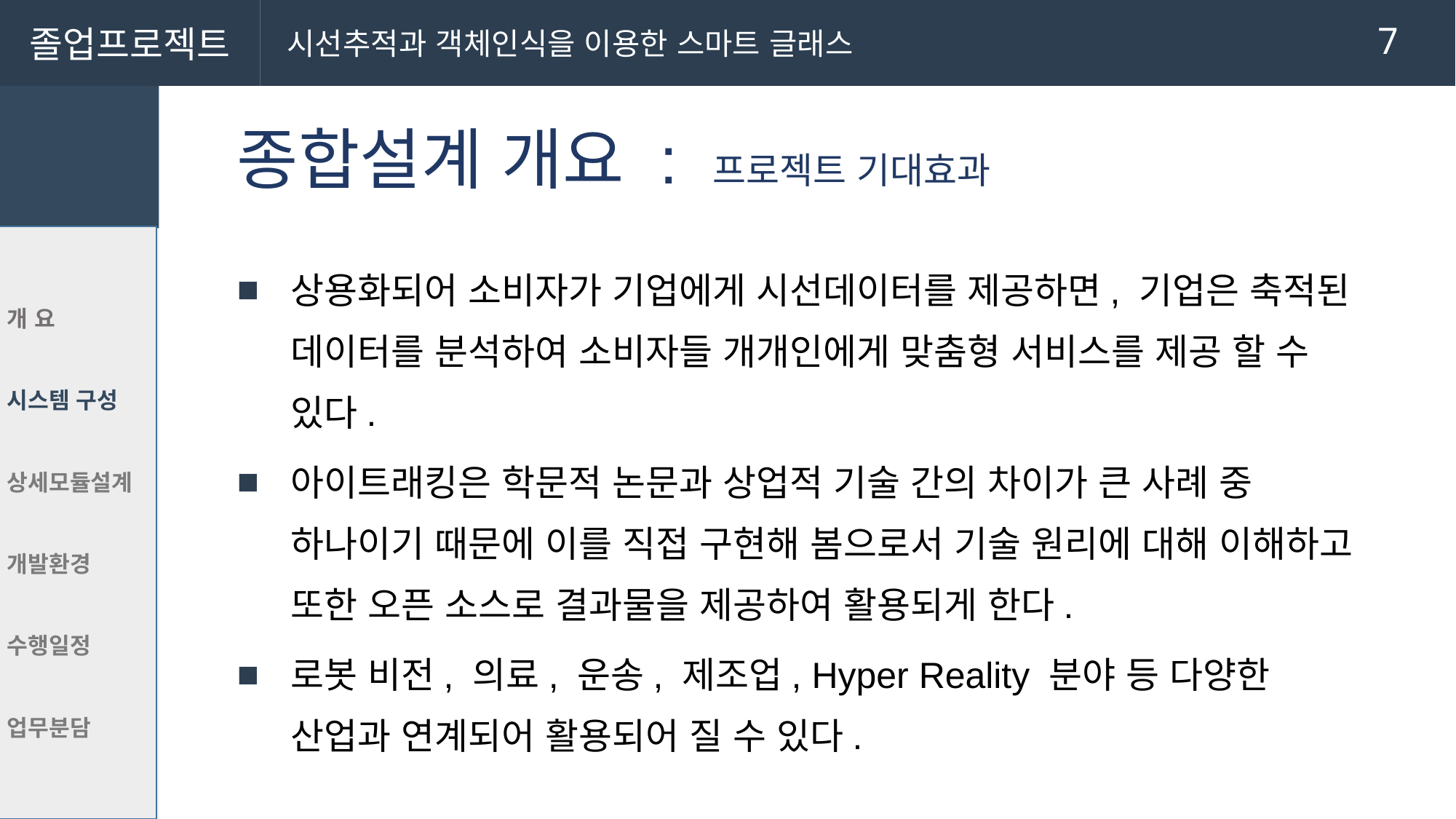

졸업프로젝트
 시선추적과 객체인식을 이용한 스마트 글래스
# 종합설계 개요 : 프로젝트 기대효과
개 요

시스템 구성

상세모듈설계

개발환경

수행일정

업무분담
상용화되어 소비자가 기업에게 시선데이터를 제공하면, 기업은 축적된 데이터를 분석하여 소비자들 개개인에게 맞춤형 서비스를 제공 할 수 있다.
아이트래킹은 학문적 논문과 상업적 기술 간의 차이가 큰 사례 중 하나이기 때문에 이를 직접 구현해 봄으로서 기술 원리에 대해 이해하고 또한 오픈 소스로 결과물을 제공하여 활용되게 한다.
로봇 비전, 의료, 운송, 제조업, Hyper Reality 분야 등 다양한 산업과 연계되어 활용되어 질 수 있다.